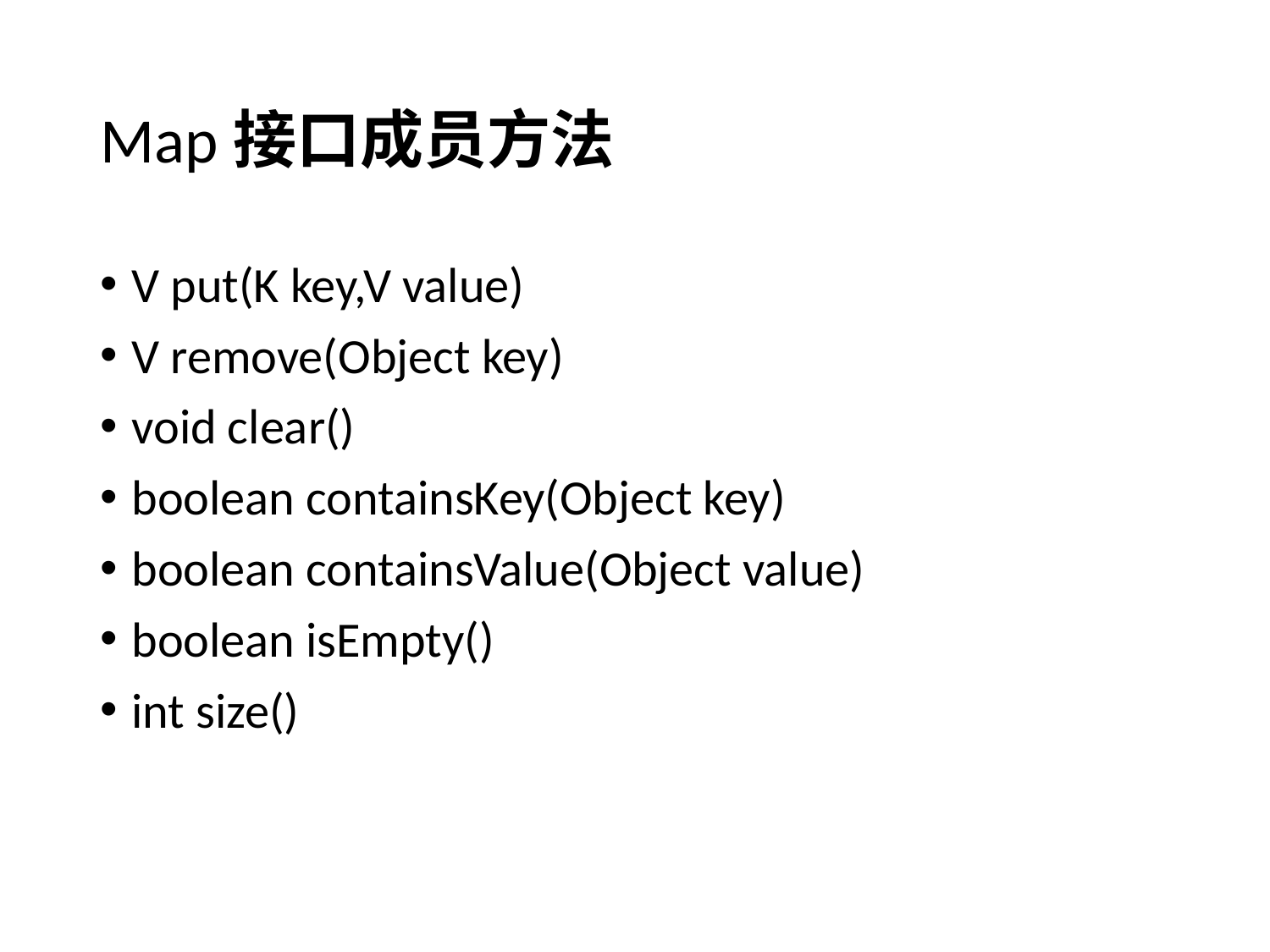

# Map接口成员方法
V put(K key,V value)
V remove(Object key)
void clear()
boolean containsKey(Object key)
boolean containsValue(Object value)
boolean isEmpty()
int size()